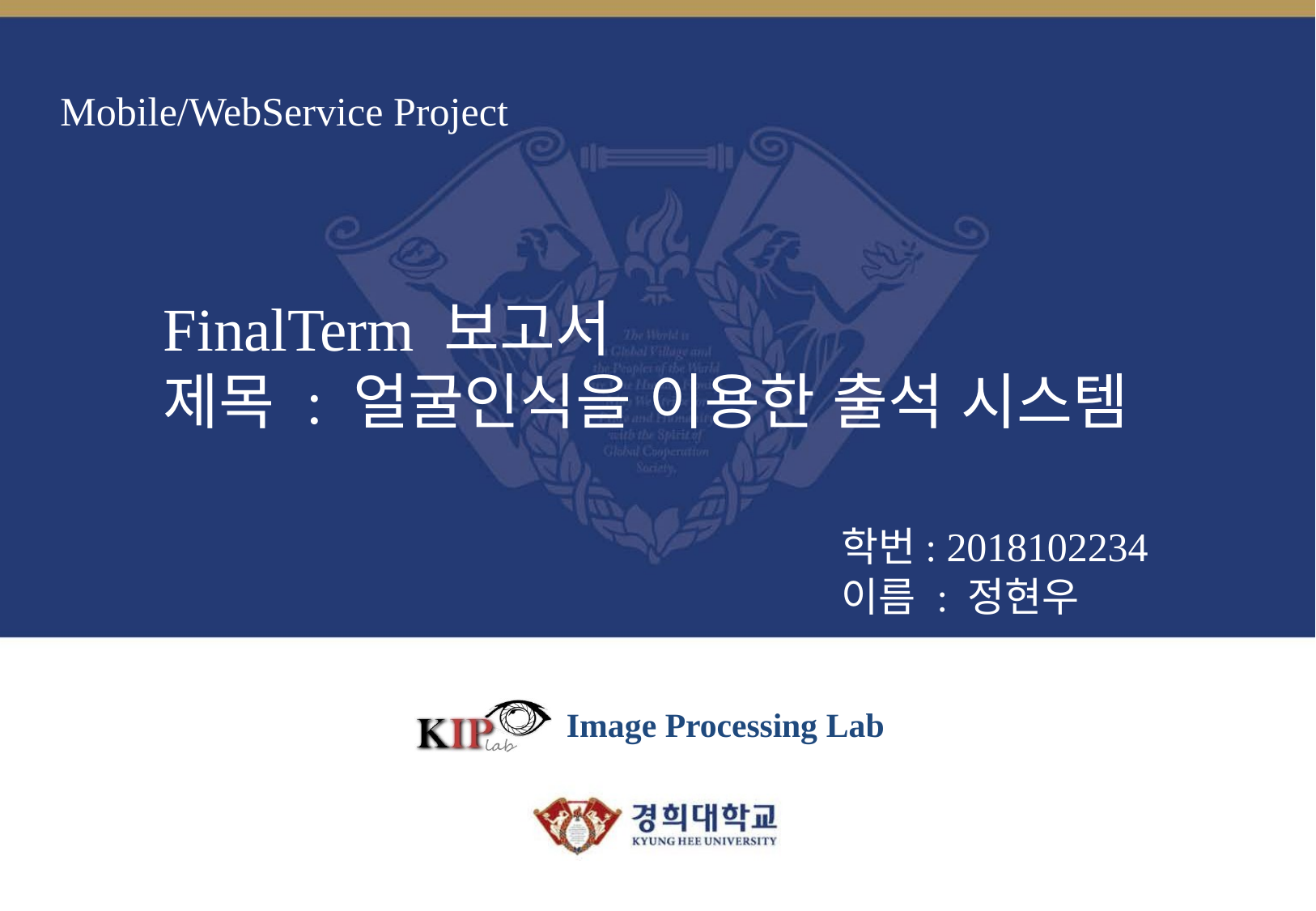

# Mobile/WebService Project
FinalTerm 보고서
제목 : 얼굴인식을 이용한 출석 시스템
학번: 2018102234
이름 : 정현우

Image Processing Lab